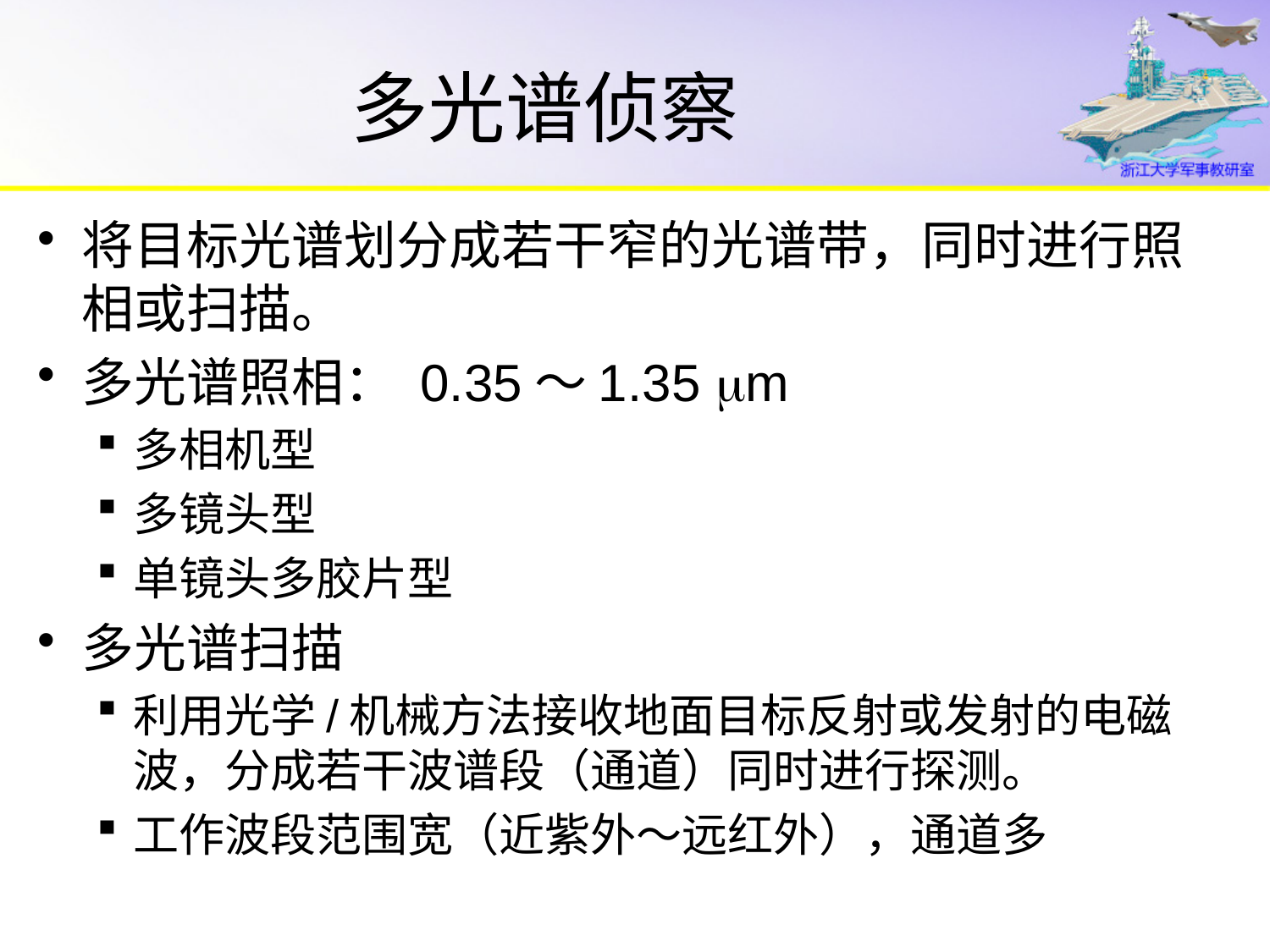

# 多光谱侦察
将目标光谱划分成若干窄的光谱带，同时进行照相或扫描。
多光谱照相： 0.35～1.35 μm
多相机型
多镜头型
单镜头多胶片型
多光谱扫描
利用光学/机械方法接收地面目标反射或发射的电磁波，分成若干波谱段（通道）同时进行探测。
工作波段范围宽（近紫外～远红外），通道多